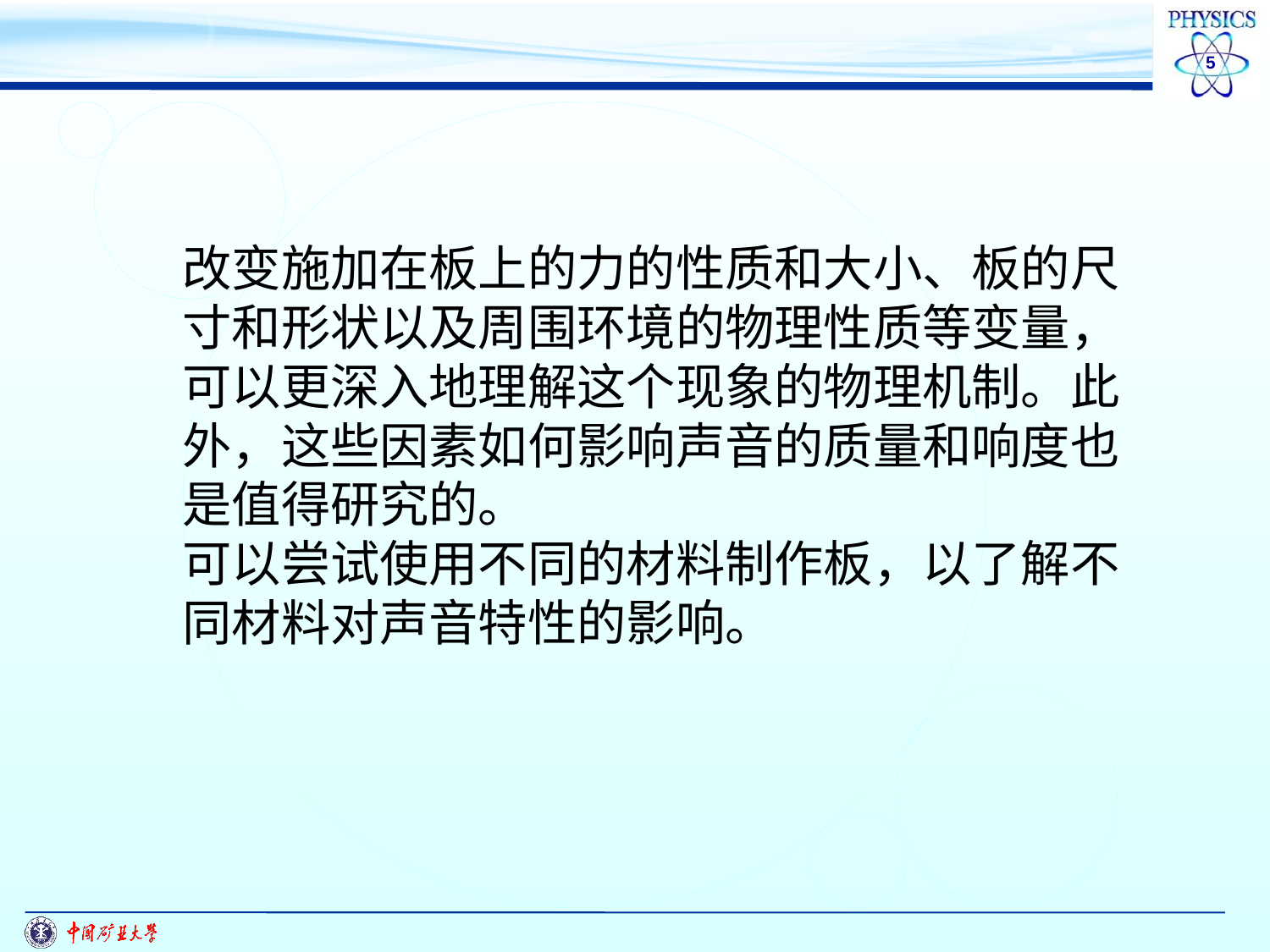

改变施加在板上的力的性质和大小、板的尺寸和形状以及周围环境的物理性质等变量，可以更深入地理解这个现象的物理机制。此外，这些因素如何影响声音的质量和响度也是值得研究的。
可以尝试使用不同的材料制作板，以了解不同材料对声音特性的影响。